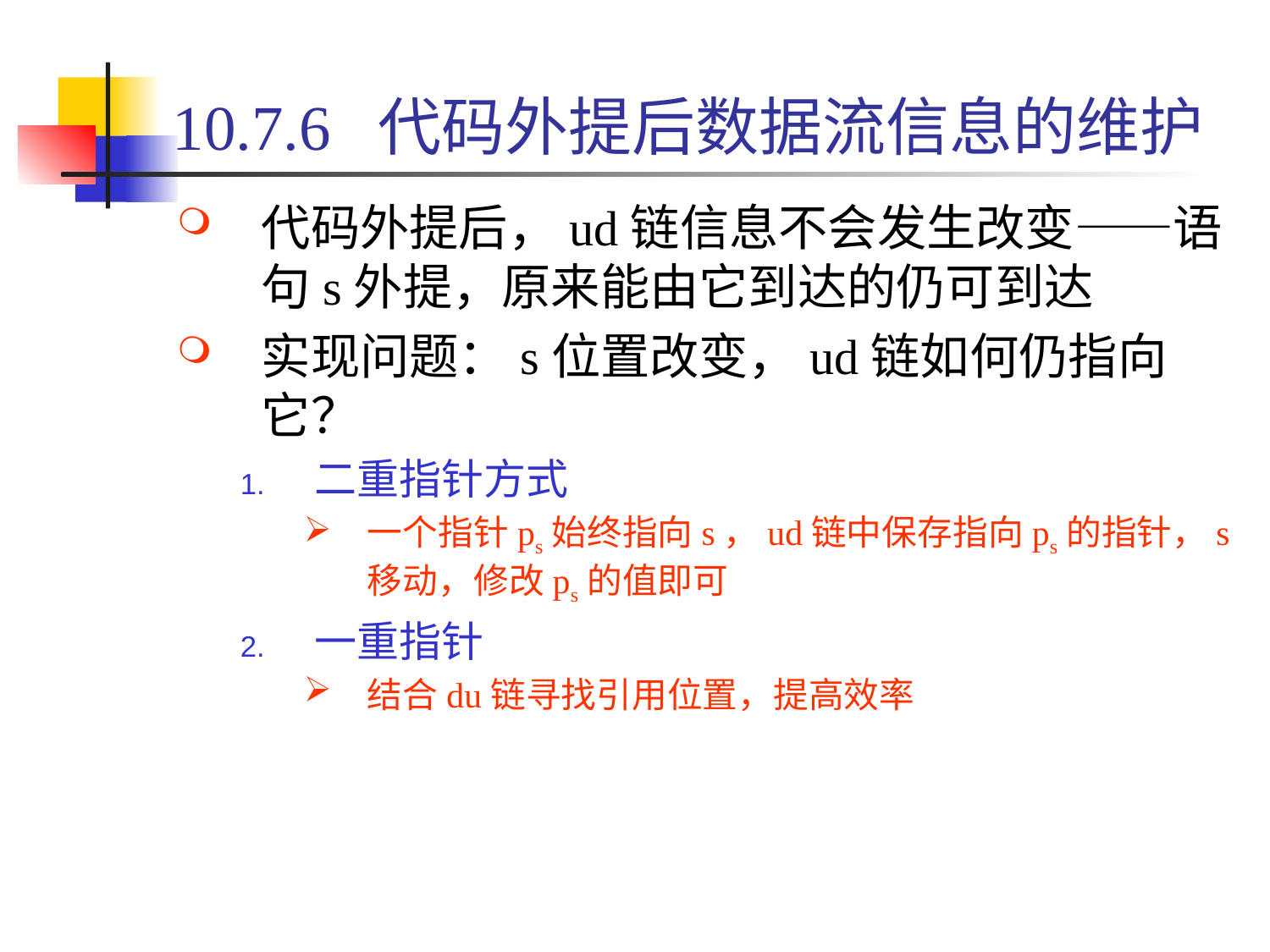

# 10.7.6  代码外提后数据流信息的维护
代码外提后，ud链信息不会发生改变——语句s外提，原来能由它到达的仍可到达
实现问题：s位置改变，ud链如何仍指向它？
二重指针方式
一个指针ps始终指向s，ud链中保存指向ps的指针，s移动，修改ps的值即可
一重指针
结合du链寻找引用位置，提高效率